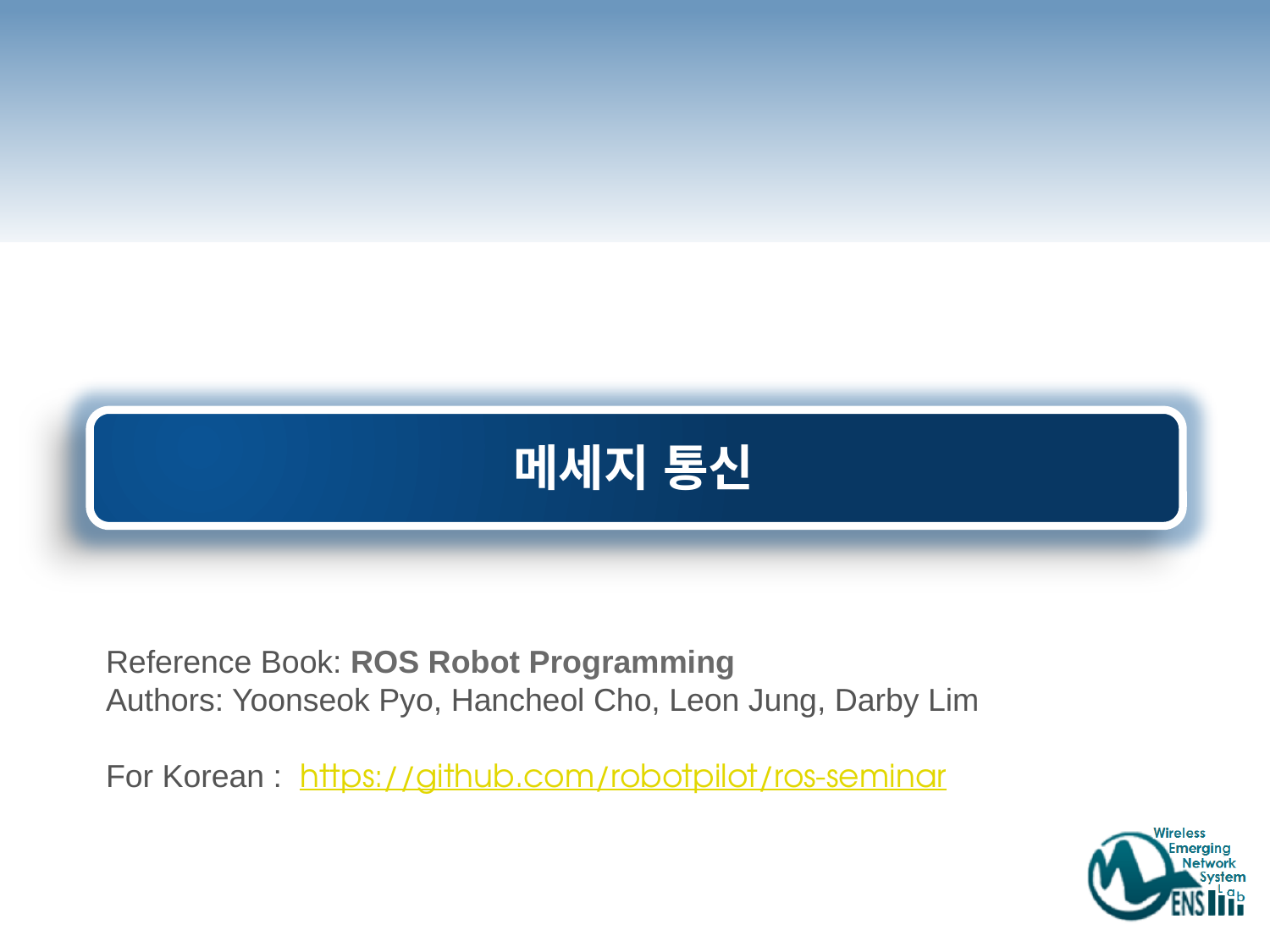

# 메세지 통신
Reference Book: ROS Robot Programming
Authors: Yoonseok Pyo, Hancheol Cho, Leon Jung, Darby Lim

For Korean :  https://github.com/robotpilot/ros-seminar